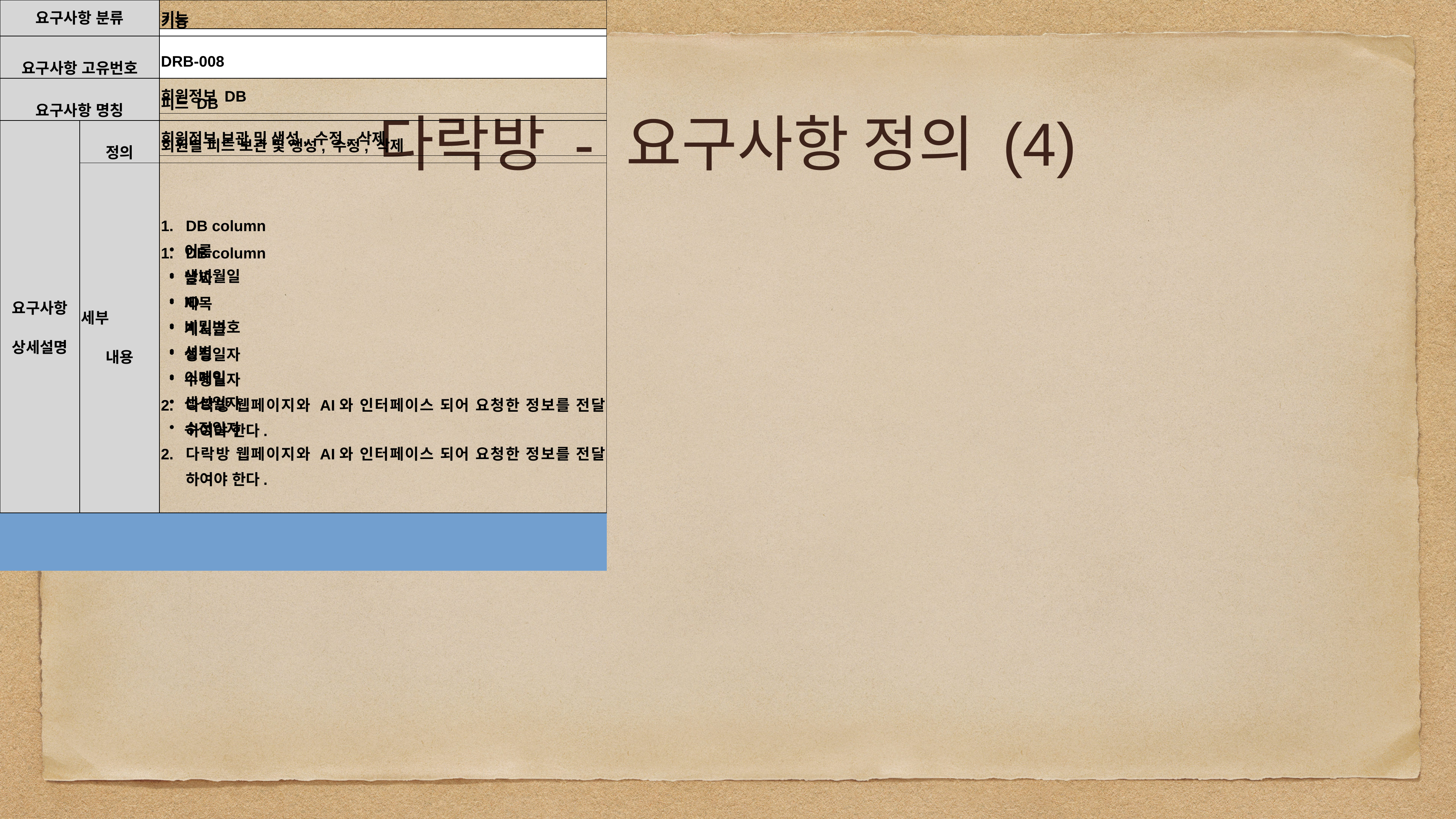

# 다락방 - 요구사항 정의 (4)
| 요구사항 분류 |  | 기능 |
| --- | --- | --- |
| 요구사항 고유번호 |  | DRB-007 |
| 요구사항 명칭 |  | 회원정보 DB |
| 요구사항 상세설명 | 정의 | 회원정보 보관 및 생성, 수정, 삭제 |
|  | 세부 내용 | DB column 이름 생년월일 ID 비밀번호 성별 이메일 생성일자 수정일자 다락방 웹페이지와 AI와 인터페이스 되어 요청한 정보를 전달 하여야 한다. |
|  |  |  |
|  |  |  |
|  |  |  |
|  |  |  |
|  |  |  |
|  |  |  |
|  |  |  |
|  |  |  |
|  |  |  |
| 산출 정보 |  | 이름, 생년월일, ID, 비밀번호, 성별, 이메일 |
| 요구사항 분류 |  | 기능 |
| --- | --- | --- |
| 요구사항 고유번호 |  | DRB-008 |
| 요구사항 명칭 |  | 피드 DB |
| 요구사항 상세설명 | 정의 | 회원별 피드 보관 및 생성, 수정, 삭제 |
|  | 세부 내용 | DB column 날짜 제목 게시글 생성일자 수정일자 다락방 웹페이지와 AI와 인터페이스 되어 요청한 정보를 전달 하여야 한다. |
|  |  |  |
|  |  |  |
|  |  |  |
|  |  |  |
|  |  |  |
|  |  |  |
|  |  |  |
|  |  |  |
|  |  |  |
| 산출 정보 |  | 날짜, 제목, 게시글, 생성일자, 수정일자 |